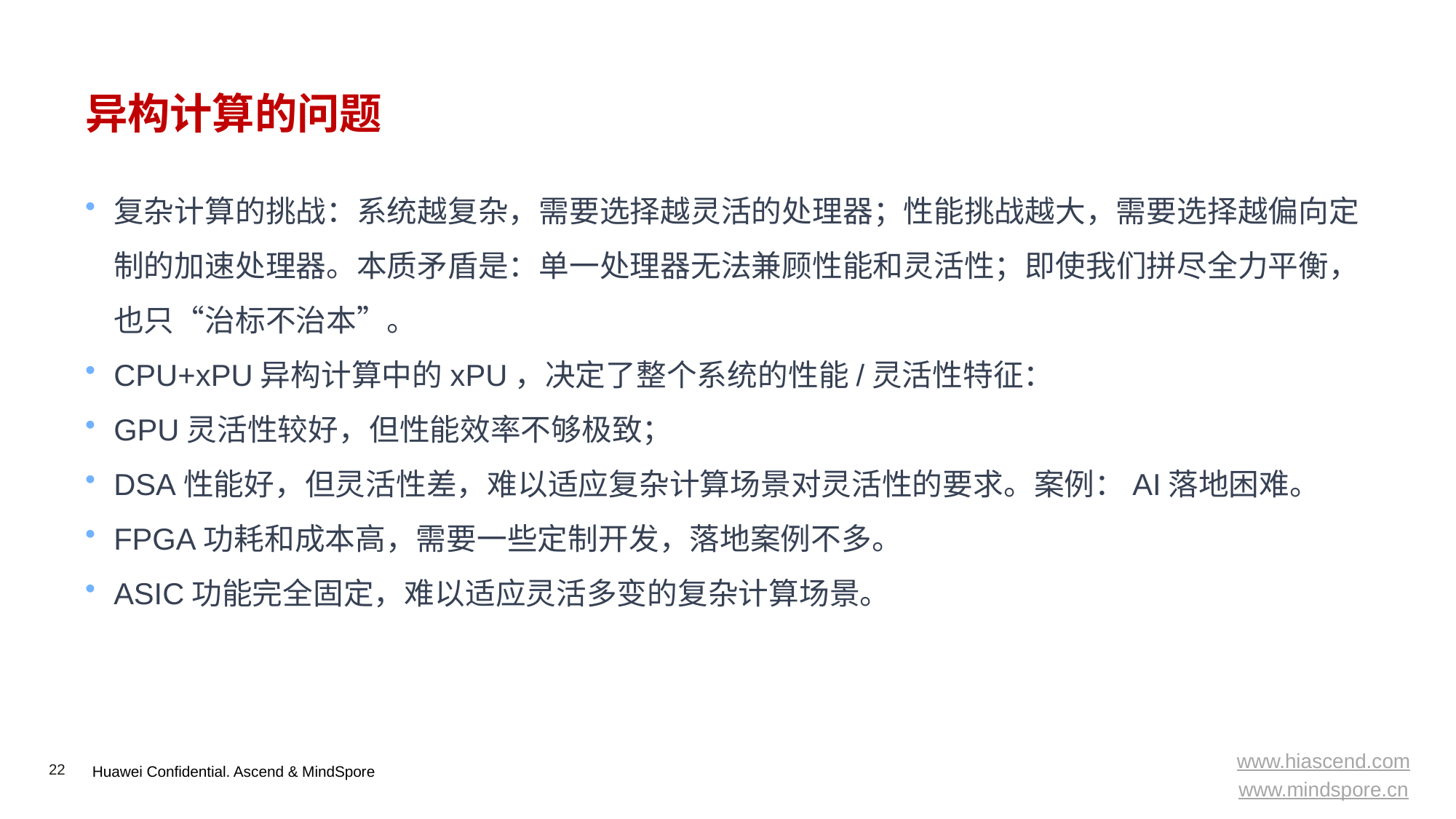

# 异构计算的问题
复杂计算的挑战：系统越复杂，需要选择越灵活的处理器；性能挑战越大，需要选择越偏向定制的加速处理器。本质矛盾是：单一处理器无法兼顾性能和灵活性；即使我们拼尽全力平衡，也只“治标不治本”。
CPU+xPU异构计算中的xPU，决定了整个系统的性能/灵活性特征：
GPU灵活性较好，但性能效率不够极致；
DSA性能好，但灵活性差，难以适应复杂计算场景对灵活性的要求。案例：AI落地困难。
FPGA功耗和成本高，需要一些定制开发，落地案例不多。
ASIC功能完全固定，难以适应灵活多变的复杂计算场景。